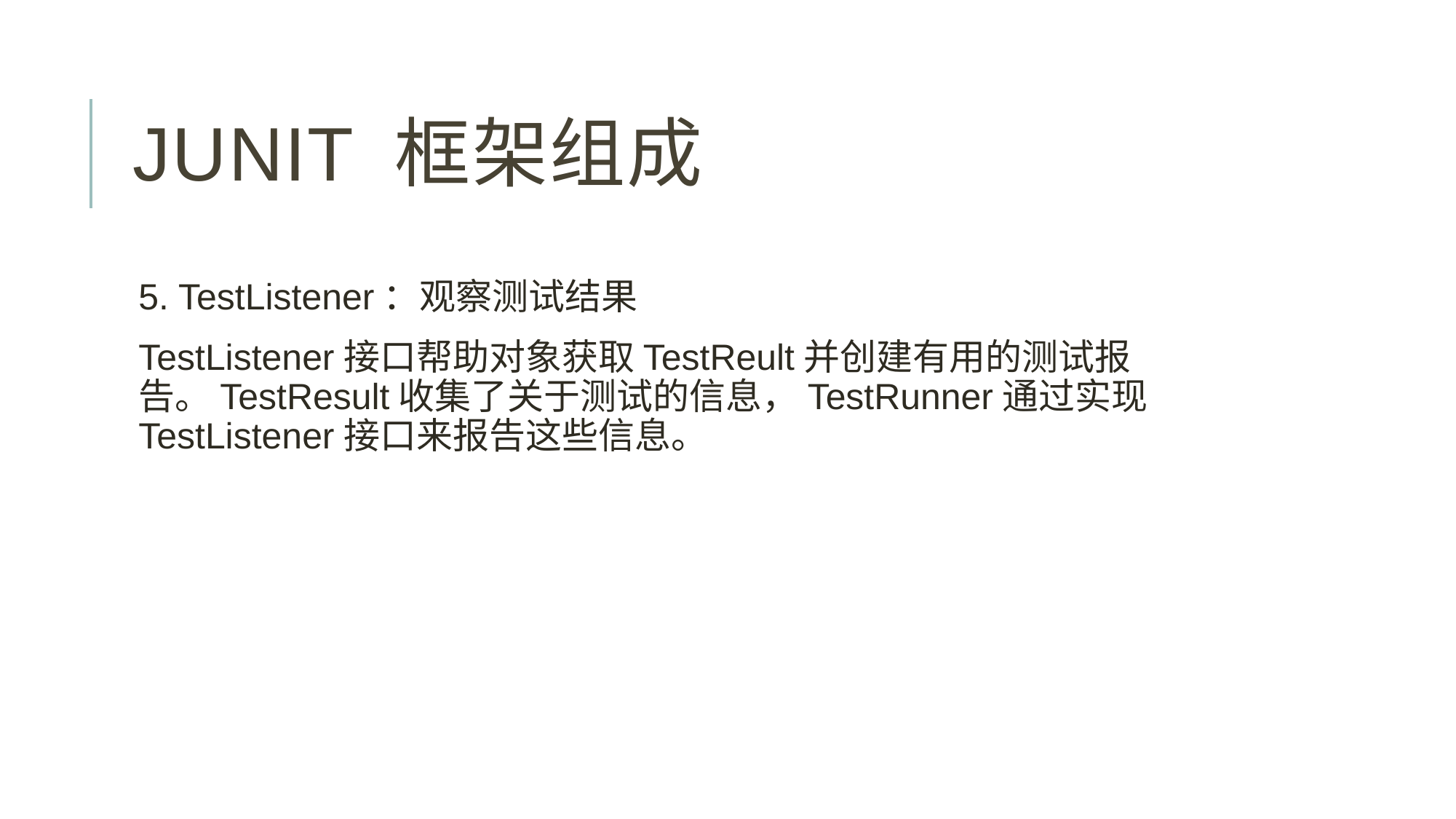

# Junit 框架组成
5. TestListener：观察测试结果
TestListener接口帮助对象获取TestReult并创建有用的测试报告。TestResult收集了关于测试的信息，TestRunner通过实现TestListener接口来报告这些信息。